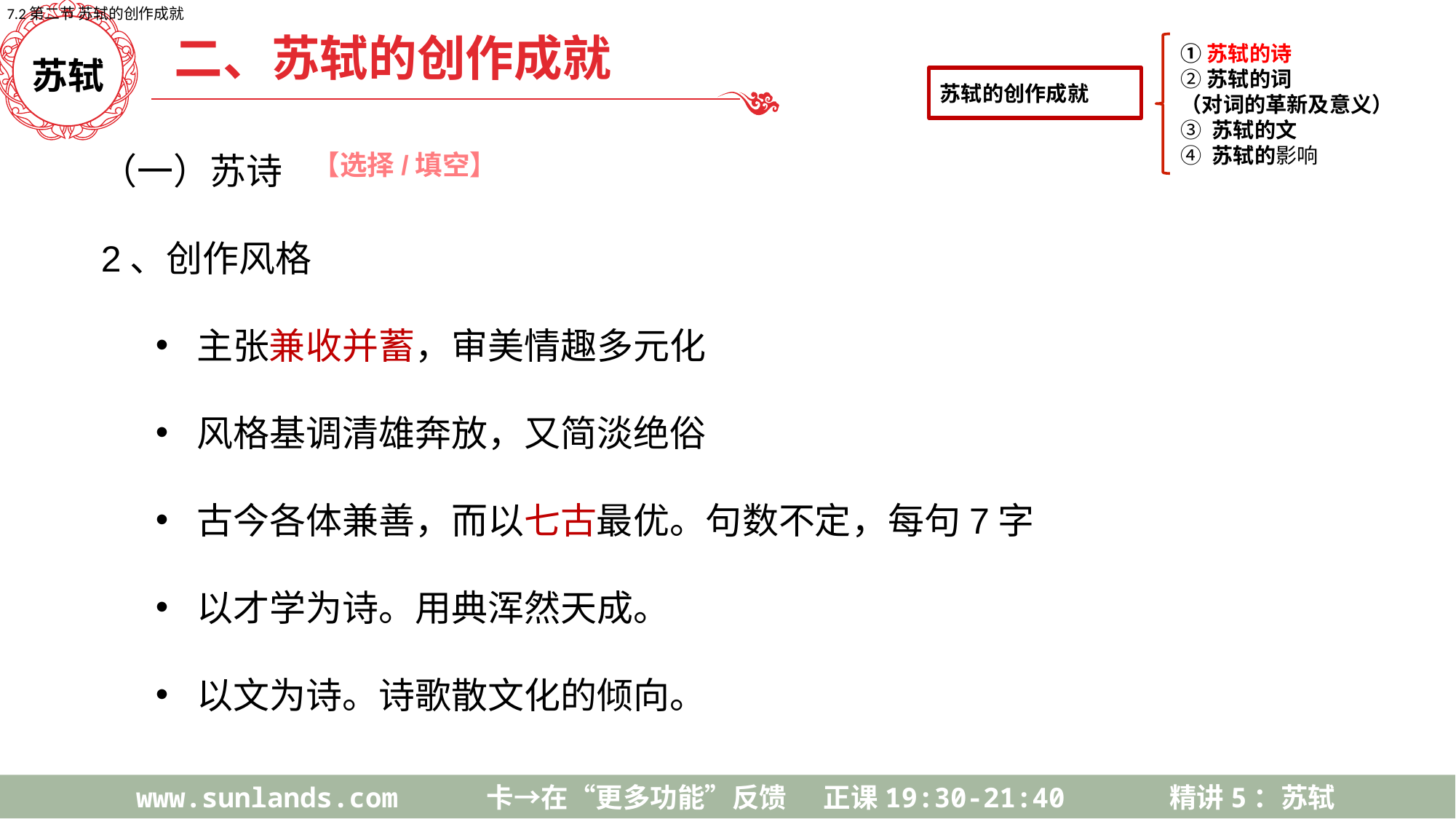

7.2第二节 苏轼的创作成就

二、苏轼的创作成就

苏轼的创作成就
①苏轼的诗
②苏轼的词
（对词的革新及意义）
③ 苏轼的文
④ 苏轼的影响
苏轼

（一）苏诗
2、创作风格
主张兼收并蓄，审美情趣多元化
风格基调清雄奔放，又简淡绝俗
古今各体兼善，而以七古最优。句数不定，每句7字
以才学为诗。用典浑然天成。
以文为诗。诗歌散文化的倾向。
【选择/填空】